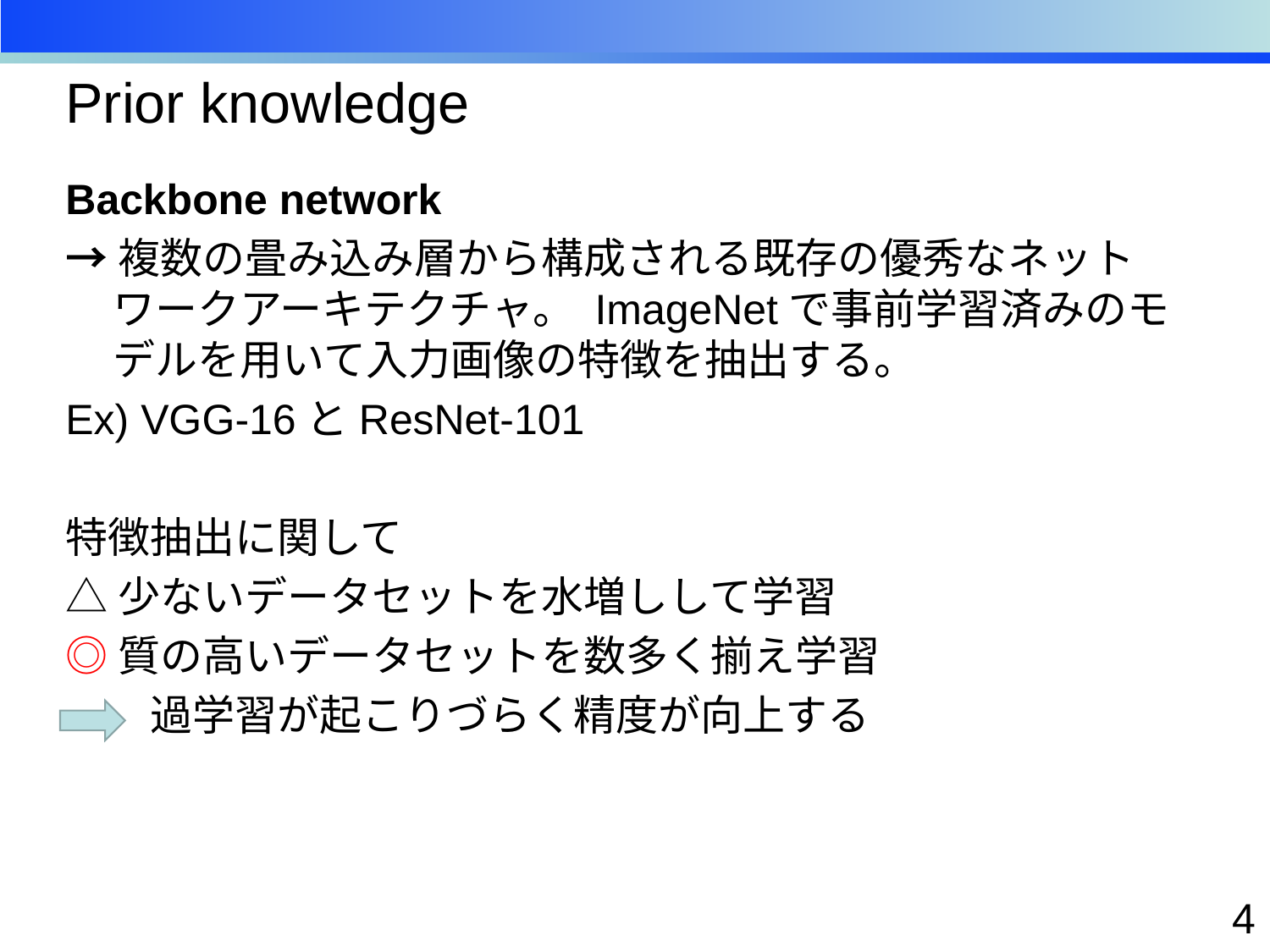

# Prior knowledge
Backbone network
→複数の畳み込み層から構成される既存の優秀なネットワークアーキテクチャ。 ImageNetで事前学習済みのモデルを用いて入力画像の特徴を抽出する。
Ex) VGG-16とResNet-101

特徴抽出に関して
△少ないデータセットを水増しして学習
◎質の高いデータセットを数多く揃え学習
　　過学習が起こりづらく精度が向上する

4